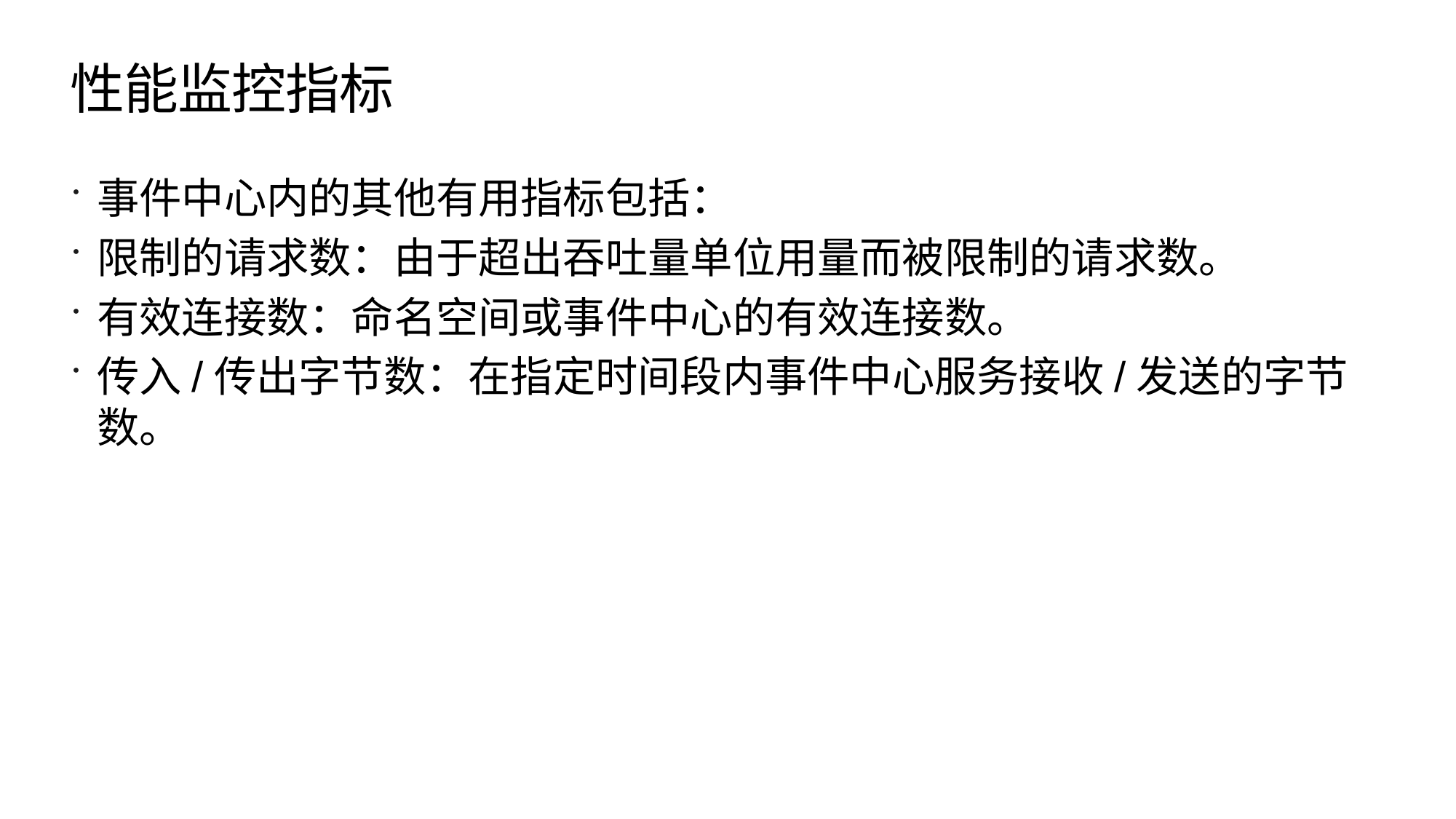

# 性能监控指标
事件中心内的其他有用指标包括：
限制的请求数：由于超出吞吐量单位用量而被限制的请求数。
有效连接数：命名空间或事件中心的有效连接数。
传入/传出字节数：在指定时间段内事件中心服务接收/发送的字节数。